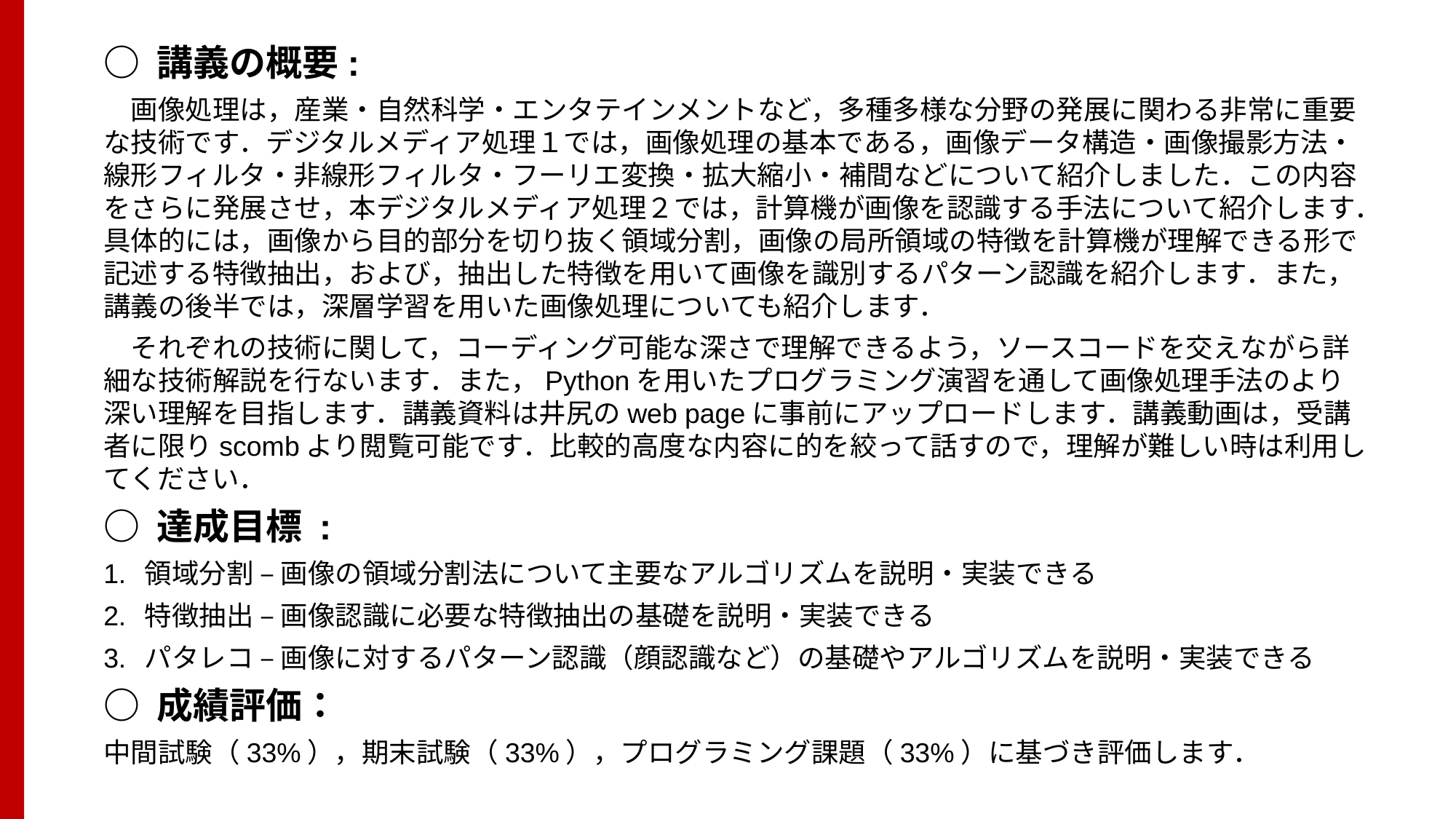

○ 講義の概要:
　画像処理は，産業・自然科学・エンタテインメントなど，多種多様な分野の発展に関わる非常に重要な技術です．デジタルメディア処理１では，画像処理の基本である，画像データ構造・画像撮影方法・線形フィルタ・非線形フィルタ・フーリエ変換・拡大縮小・補間などについて紹介しました．この内容をさらに発展させ，本デジタルメディア処理２では，計算機が画像を認識する手法について紹介します．具体的には，画像から目的部分を切り抜く領域分割，画像の局所領域の特徴を計算機が理解できる形で記述する特徴抽出，および，抽出した特徴を用いて画像を識別するパターン認識を紹介します．また，講義の後半では，深層学習を用いた画像処理についても紹介します．
　それぞれの技術に関して，コーディング可能な深さで理解できるよう，ソースコードを交えながら詳細な技術解説を行ないます．また，Pythonを用いたプログラミング演習を通して画像処理手法のより深い理解を目指します．講義資料は井尻のweb pageに事前にアップロードします．講義動画は，受講者に限りscombより閲覧可能です．比較的高度な内容に的を絞って話すので，理解が難しい時は利用してください．
○ 達成目標 :
領域分割 – 画像の領域分割法について主要なアルゴリズムを説明・実装できる
特徴抽出 – 画像認識に必要な特徴抽出の基礎を説明・実装できる
パタレコ – 画像に対するパターン認識（顔認識など）の基礎やアルゴリズムを説明・実装できる
○ 成績評価：
中間試験（33%），期末試験（33%），プログラミング課題（33%）に基づき評価します．